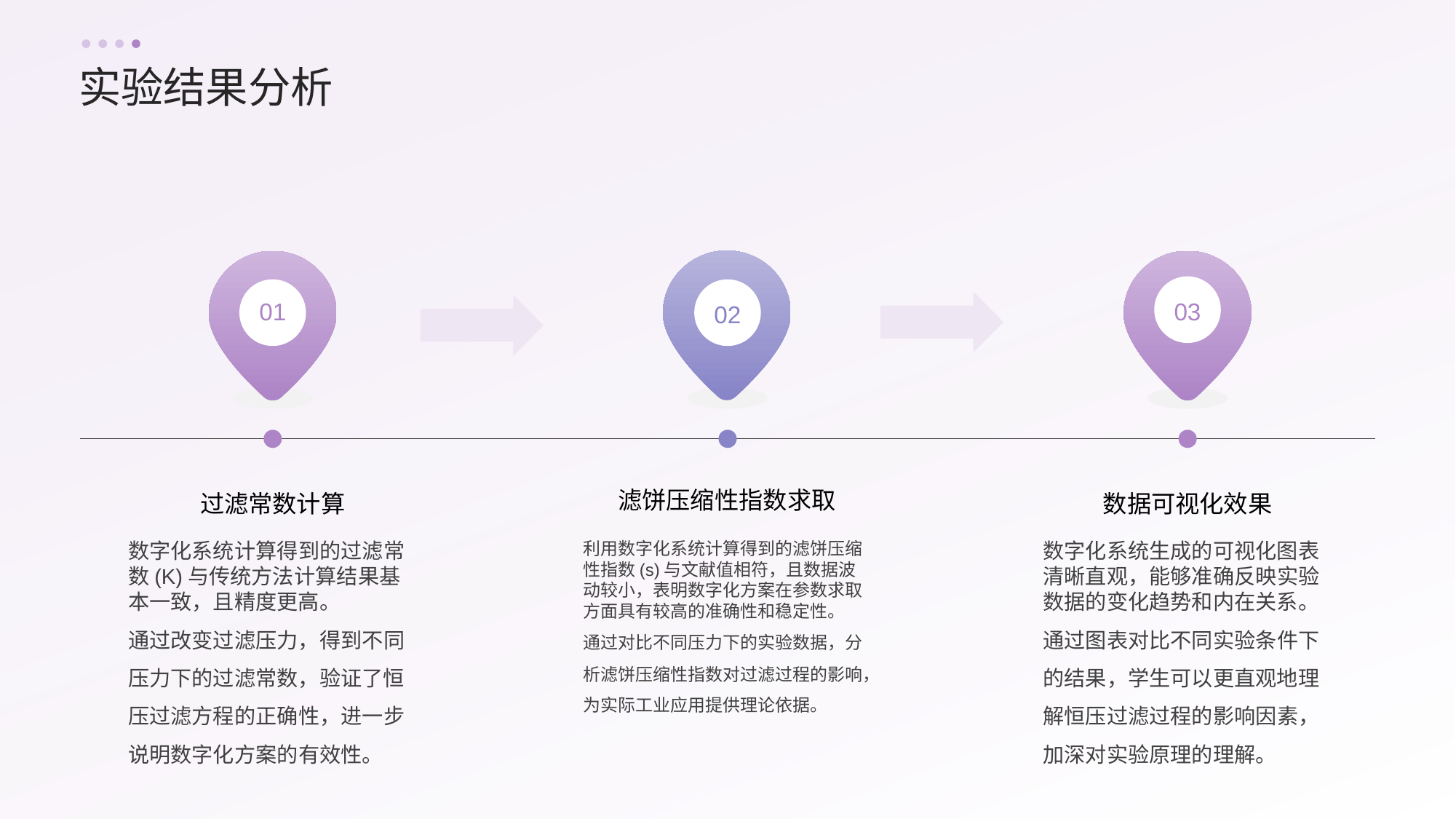

实验结果分析

01
03

02

滤饼压缩性指数求取
过滤常数计算
数据可视化效果
数字化系统计算得到的过滤常数(K)与传统方法计算结果基本一致，且精度更高。
通过改变过滤压力，得到不同压力下的过滤常数，验证了恒压过滤方程的正确性，进一步说明数字化方案的有效性。
利用数字化系统计算得到的滤饼压缩性指数(s)与文献值相符，且数据波动较小，表明数字化方案在参数求取方面具有较高的准确性和稳定性。
通过对比不同压力下的实验数据，分析滤饼压缩性指数对过滤过程的影响，为实际工业应用提供理论依据。
数字化系统生成的可视化图表清晰直观，能够准确反映实验数据的变化趋势和内在关系。
通过图表对比不同实验条件下的结果，学生可以更直观地理解恒压过滤过程的影响因素，加深对实验原理的理解。